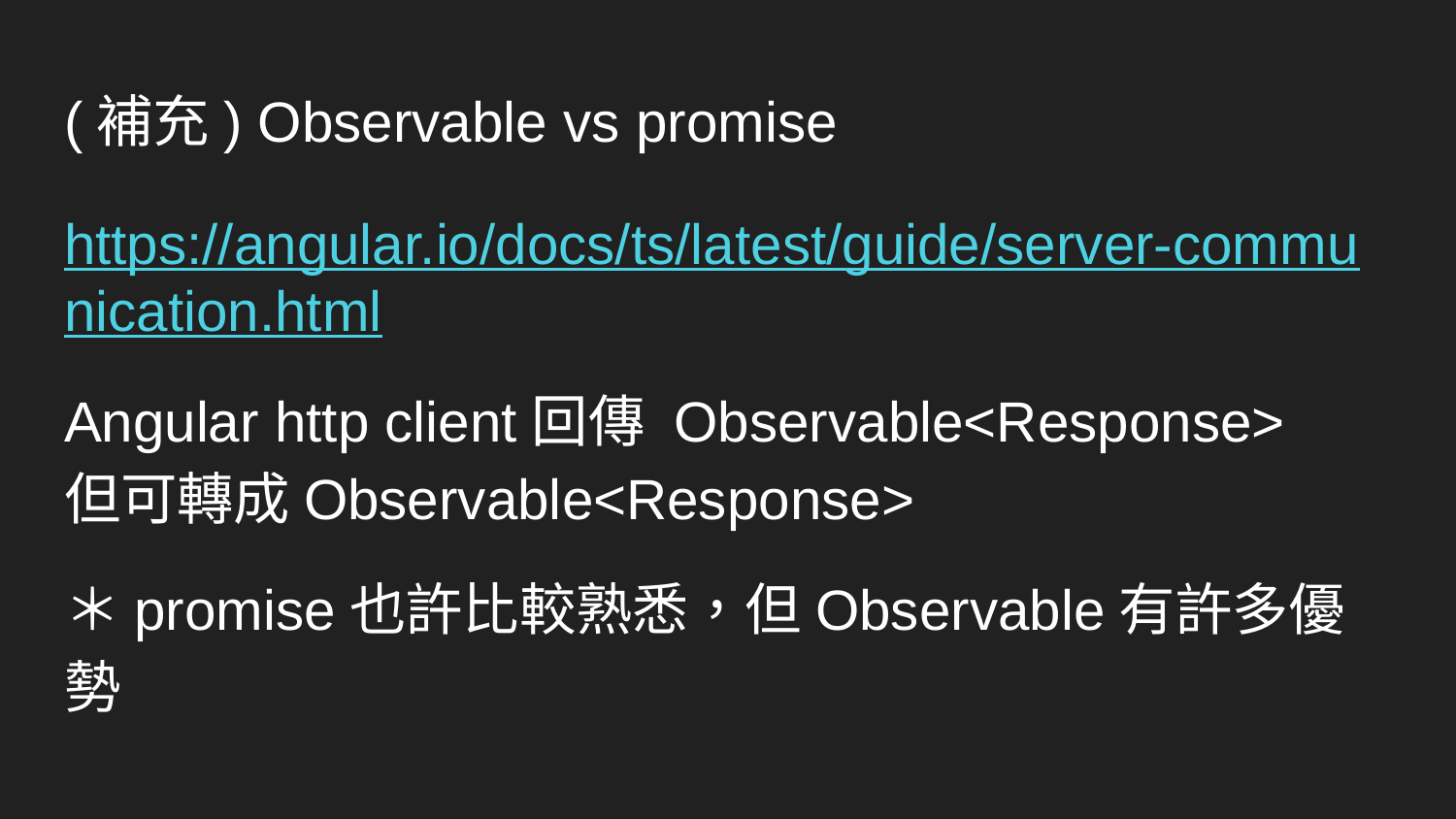

# (補充) Observable vs promise
https://angular.io/docs/ts/latest/guide/server-communication.html
Angular http client回傳 Observable<Response>
但可轉成Observable<Response>
＊promise也許比較熟悉，但Observable有許多優勢